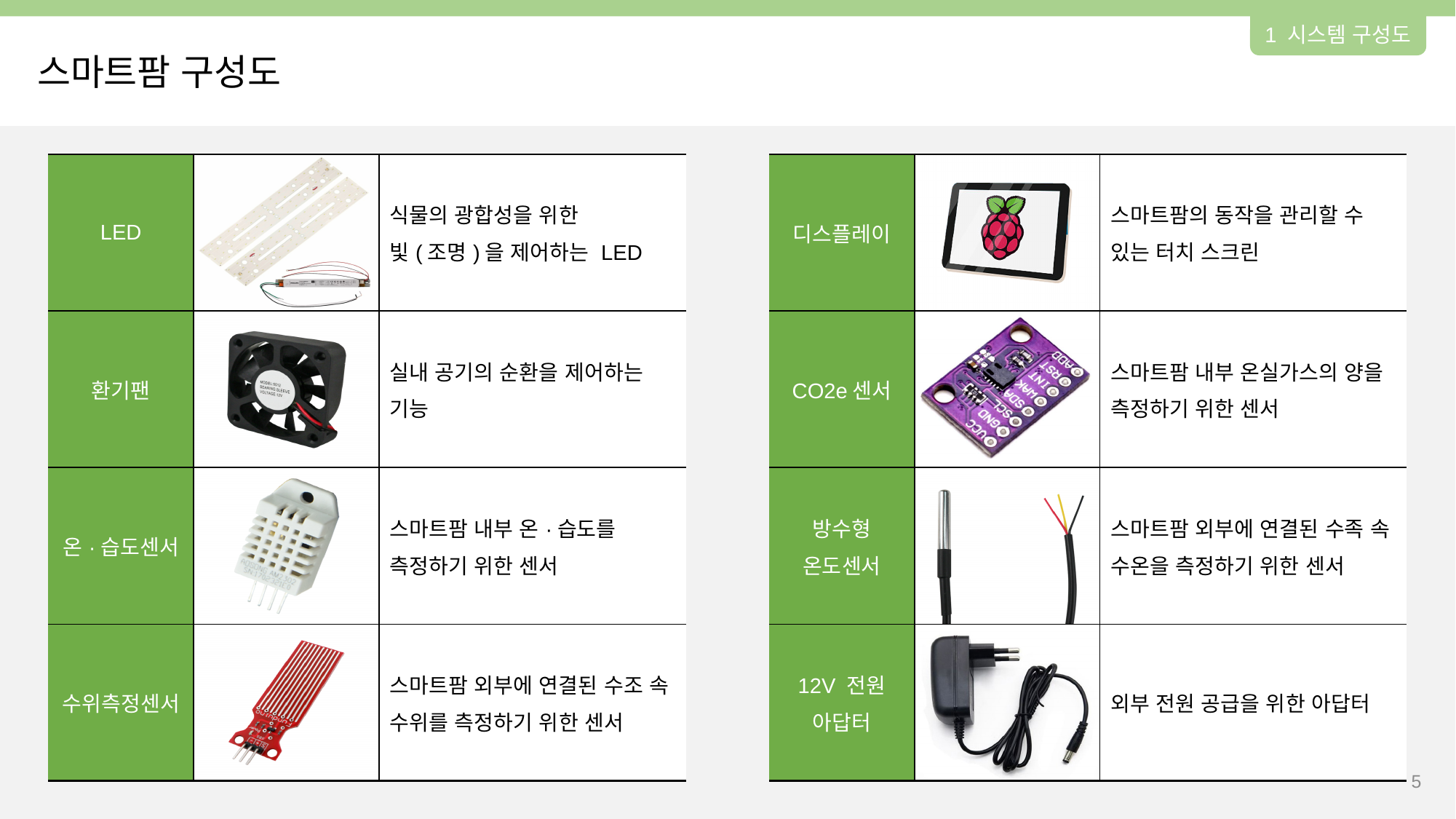

1 시스템 구성도
스마트팜 구성도
| LED |  | 식물의 광합성을 위한 빛(조명)을 제어하는 LED |
| --- | --- | --- |
| 환기팬 |  | 실내 공기의 순환을 제어하는 기능 |
| 온·습도센서 |  | 스마트팜 내부 온·습도를 측정하기 위한 센서 |
| 수위측정센서 |  | 스마트팜 외부에 연결된 수조 속 수위를 측정하기 위한 센서 |
| 디스플레이 |  | 스마트팜의 동작을 관리할 수 있는 터치 스크린 |
| --- | --- | --- |
| CO2e센서 |  | 스마트팜 내부 온실가스의 양을 측정하기 위한 센서 |
| 방수형 온도센서 |  | 스마트팜 외부에 연결된 수족 속 수온을 측정하기 위한 센서 |
| 12V 전원 아답터 |  | 외부 전원 공급을 위한 아답터 |
5